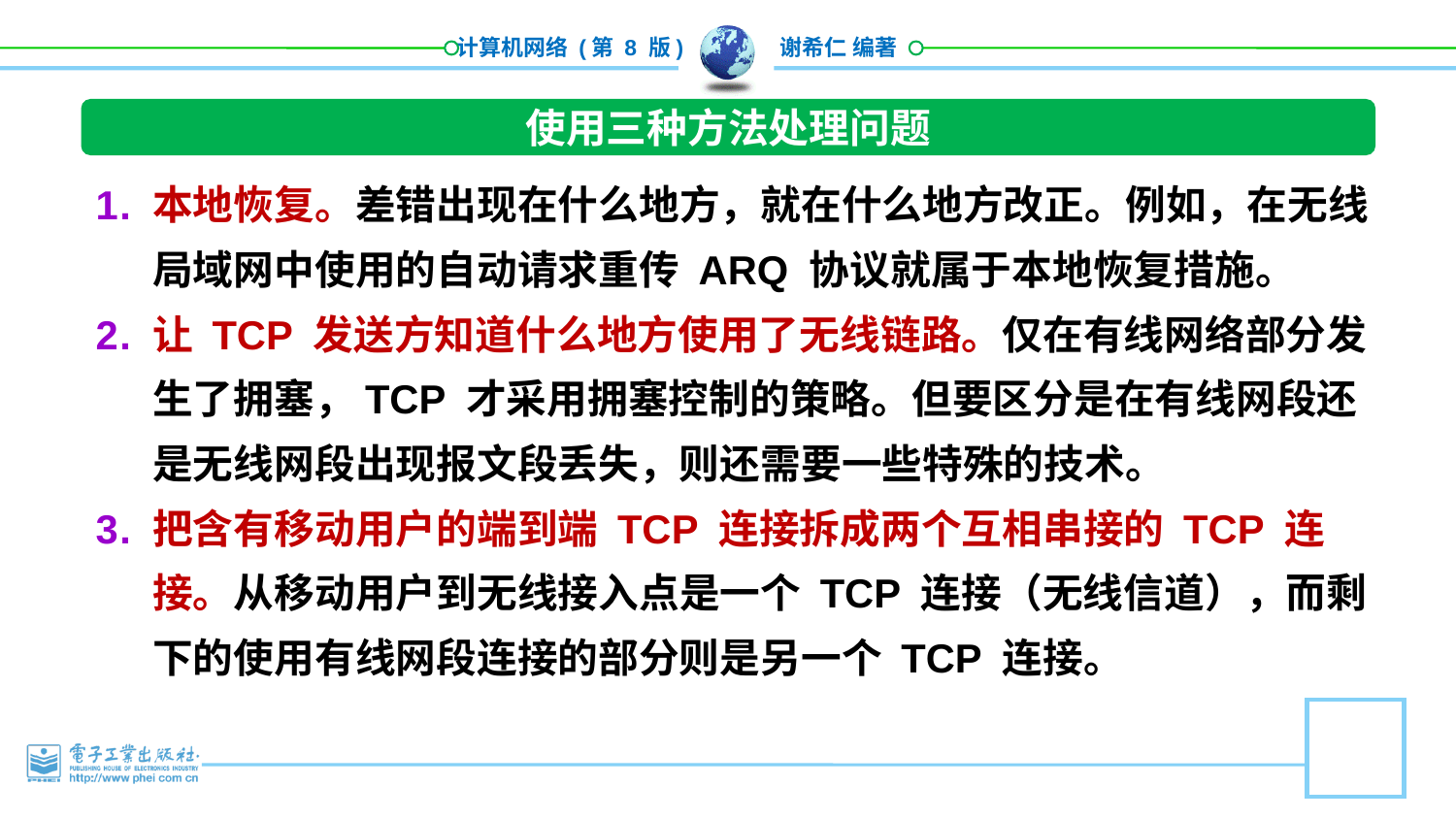

使用三种方法处理问题

本地恢复。差错出现在什么地方，就在什么地方改正。例如，在无线局域网中使用的自动请求重传 ARQ 协议就属于本地恢复措施。
让 TCP 发送方知道什么地方使用了无线链路。仅在有线网络部分发生了拥塞，TCP 才采用拥塞控制的策略。但要区分是在有线网段还是无线网段出现报文段丢失，则还需要一些特殊的技术。
把含有移动用户的端到端 TCP 连接拆成两个互相串接的 TCP 连接。从移动用户到无线接入点是一个 TCP 连接（无线信道），而剩下的使用有线网段连接的部分则是另一个 TCP 连接。